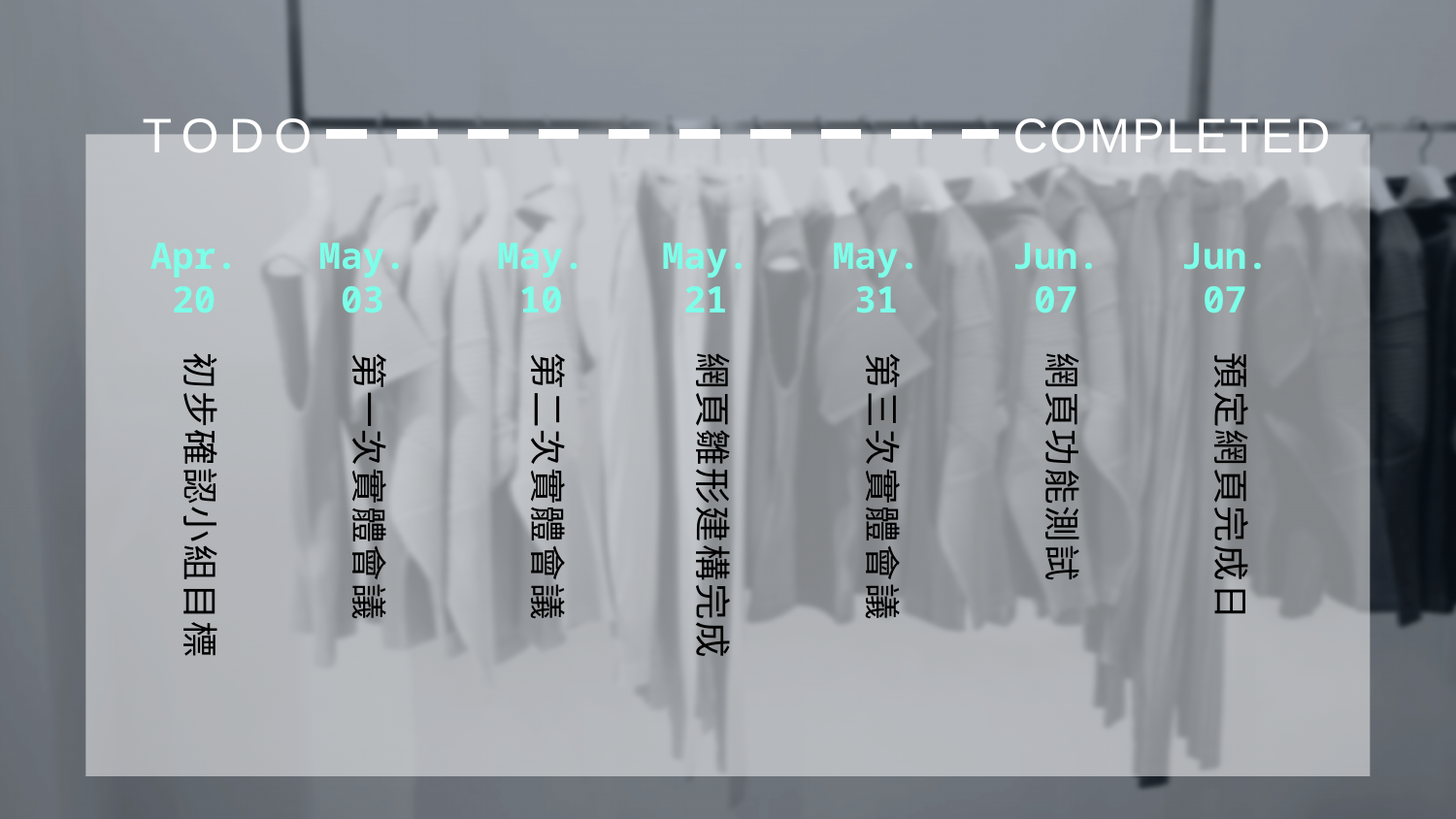

TODO
COMPLETED

Apr.
20
初步確認小組目標
May.
03
第一次實體會議
May.
10
第二次實體會議
May.
21
網頁雛形建構完成
May.
31
第三次實體會議
Jun.
07
網頁功能測試
Jun.
07
預定網頁完成日